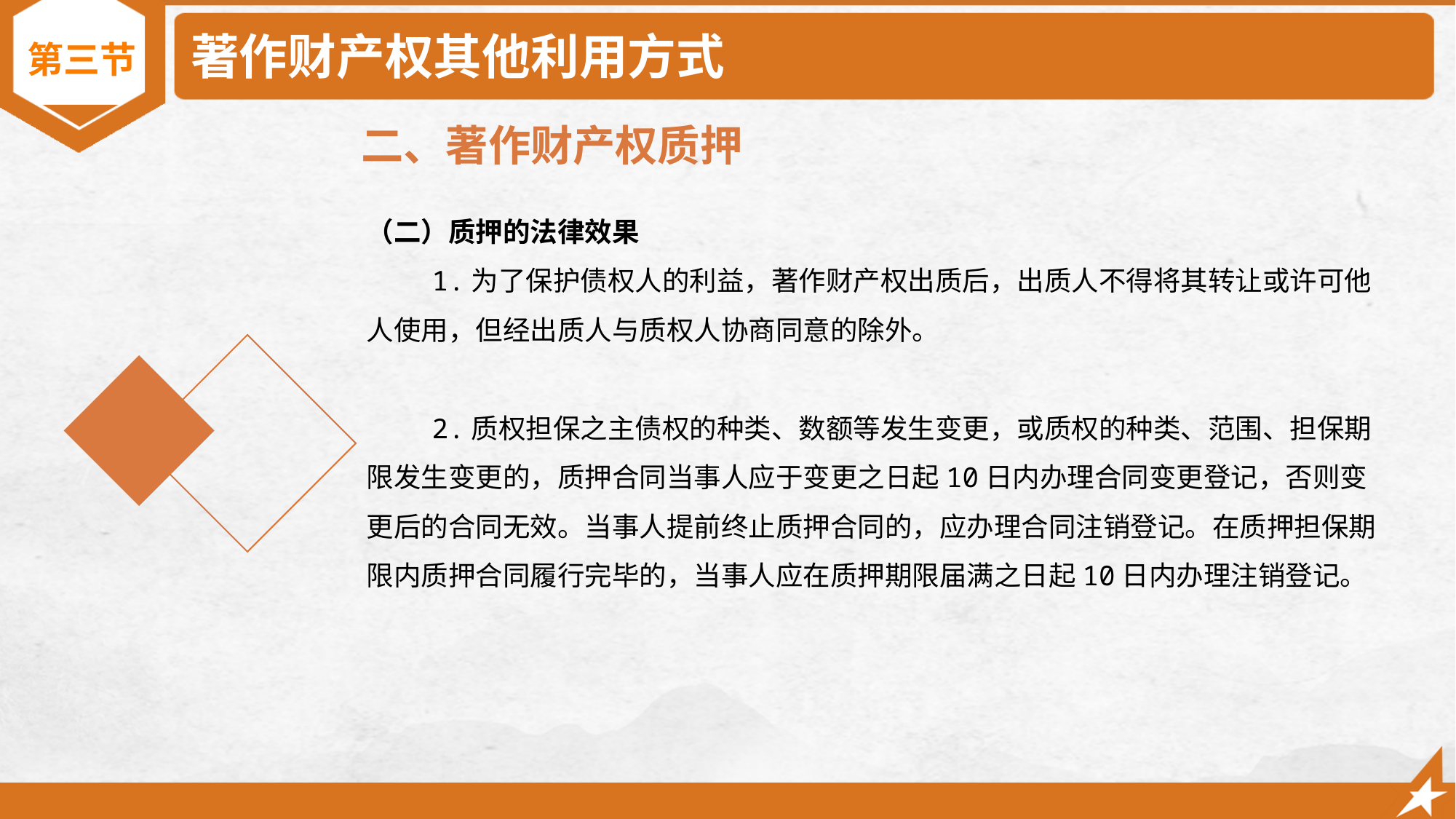

# 著作财产权其他利用方式
第三节
二、著作财产权质押
（二）质押的法律效果
    1.为了保护债权人的利益，著作财产权出质后，出质人不得将其转让或许可他人使用，但经出质人与质权人协商同意的除外。

    2.质权担保之主债权的种类、数额等发生变更，或质权的种类、范围、担保期限发生变更的，质押合同当事人应于变更之日起10日内办理合同变更登记，否则变更后的合同无效。当事人提前终止质押合同的，应办理合同注销登记。在质押担保期限内质押合同履行完毕的，当事人应在质押期限届满之日起10日内办理注销登记。